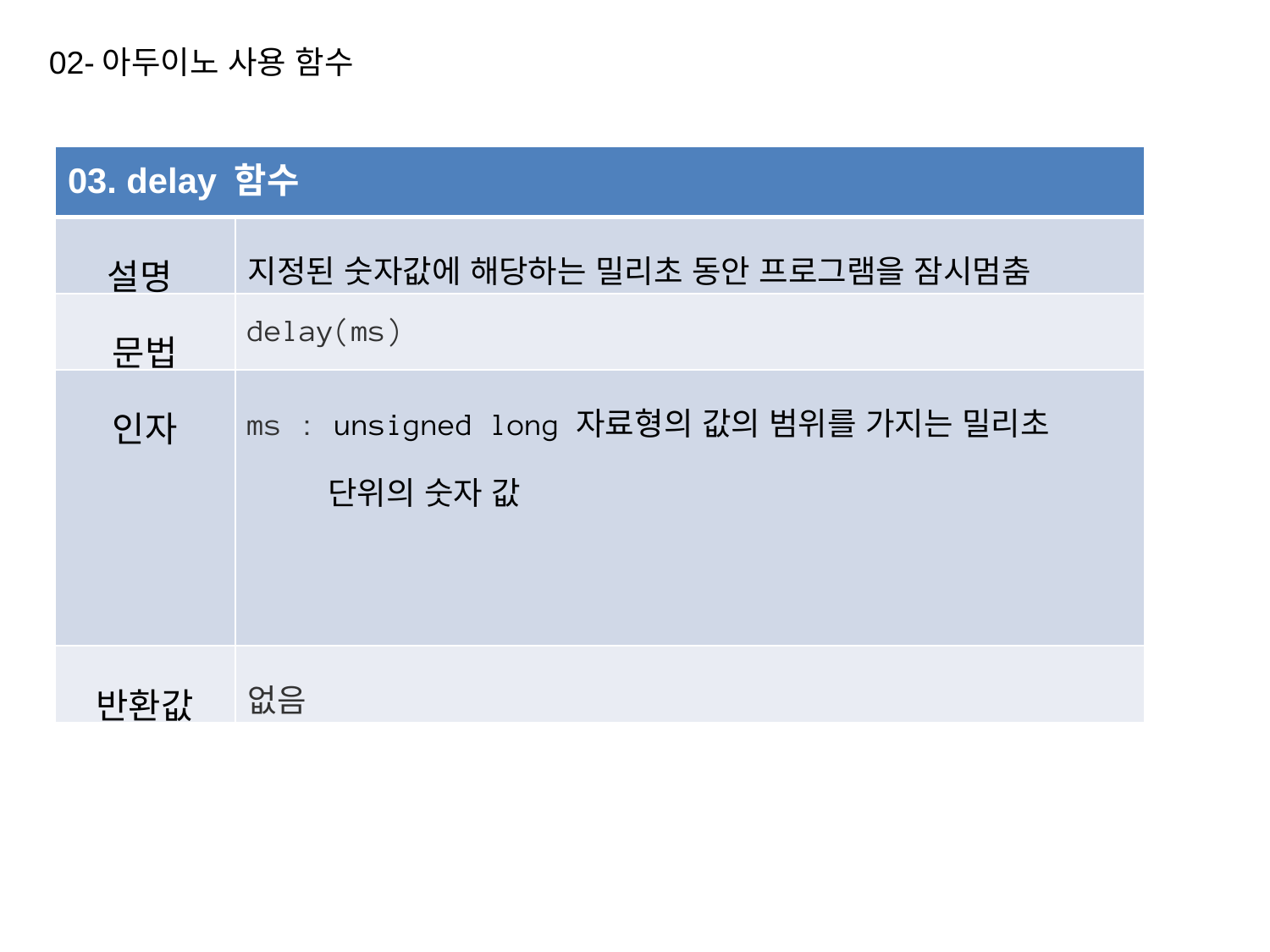

02-아두이노 사용 함수
| 03. delay 함수 |  |
| --- | --- |
| 설명 | 지정된 숫자값에 해당하는 밀리초 동안 프로그램을 잠시멈춤 |
| 문법 | delay(ms) |
| 인자 | ms : unsigned long 자료형의 값의 범위를 가지는 밀리초 단위의 숫자 값 |
| 반환값 | 없음 |